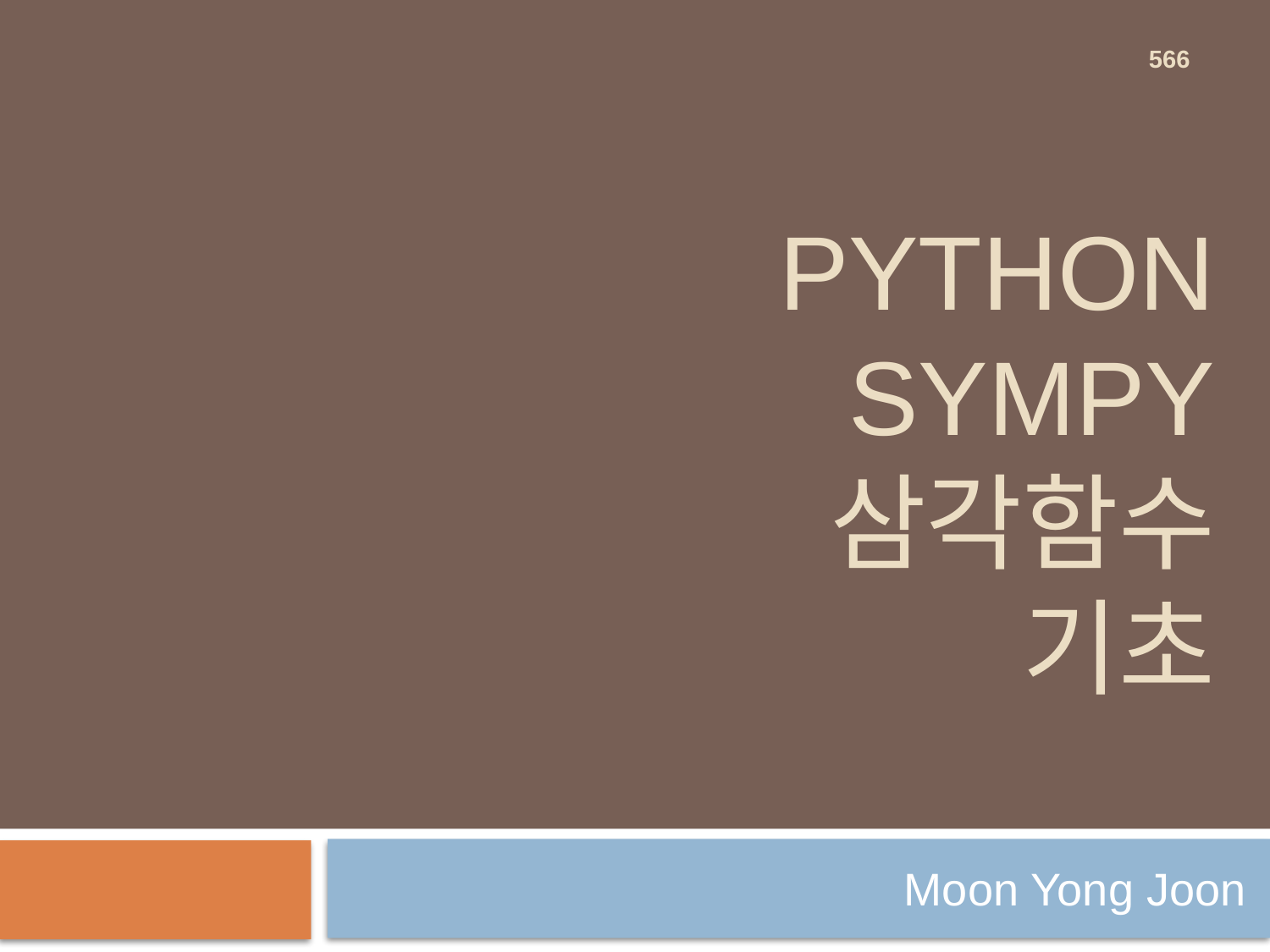

566
# Python sympy 삼각함수 기초
Moon Yong Joon